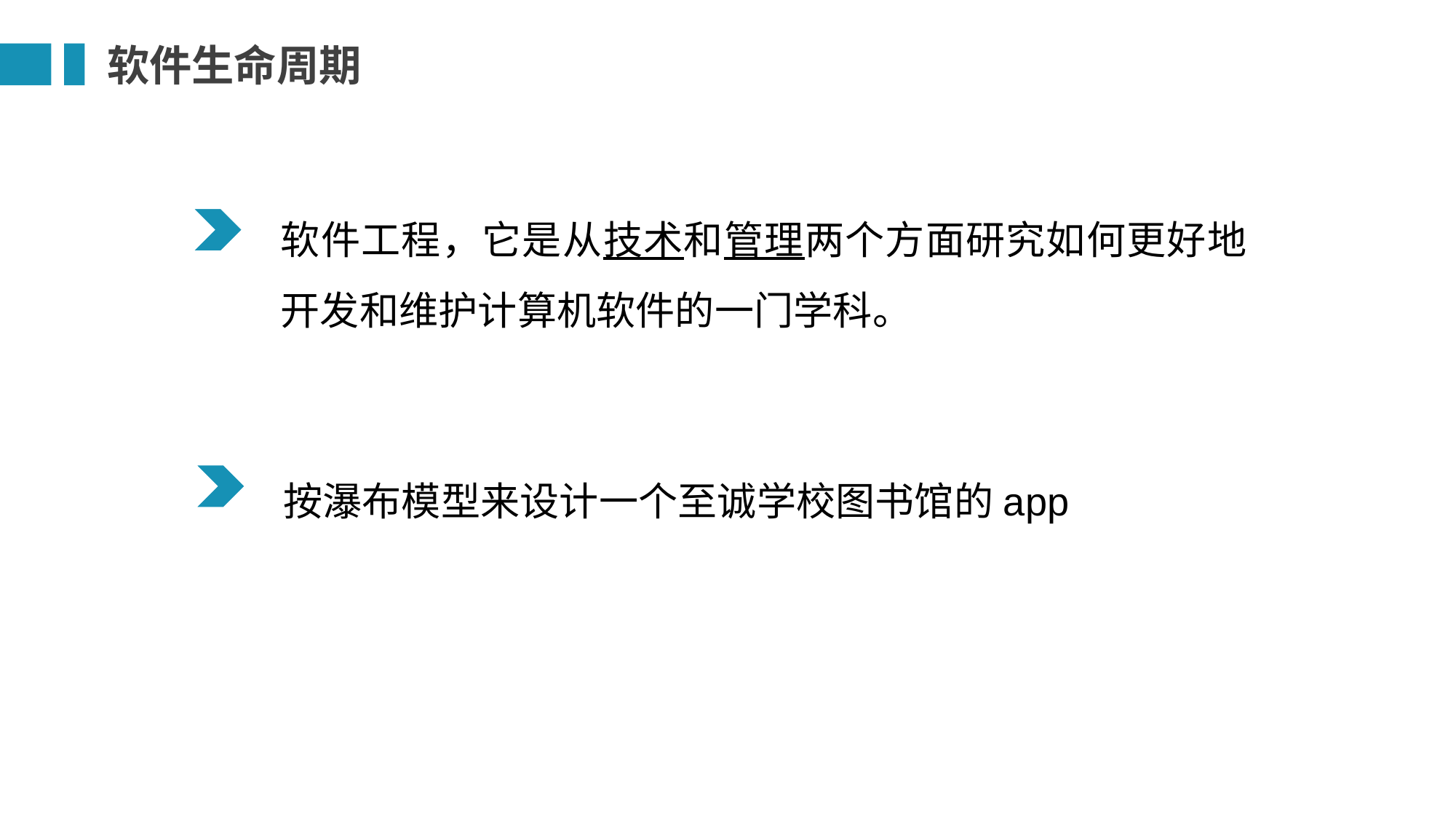

软件生命周期

软件工程，它是从技术和管理两个方面研究如何更好地开发和维护计算机软件的一门学科。

按瀑布模型来设计一个至诚学校图书馆的app

19